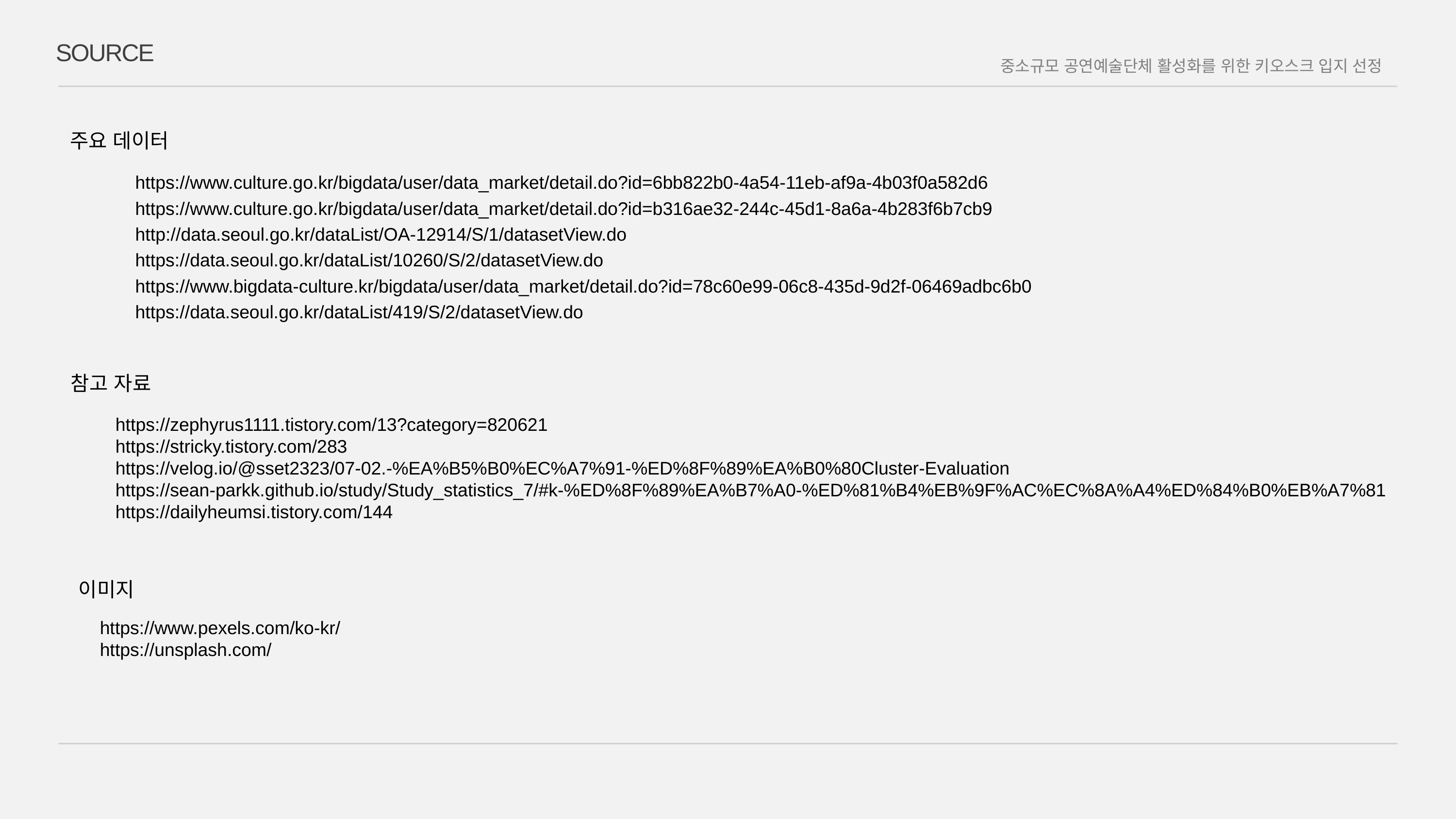

SOURCE
중소규모 공연예술단체 활성화를 위한 키오스크 입지 선정

주요 데이터
https://www.culture.go.kr/bigdata/user/data_market/detail.do?id=6bb822b0-4a54-11eb-af9a-4b03f0a582d6
https://www.culture.go.kr/bigdata/user/data_market/detail.do?id=b316ae32-244c-45d1-8a6a-4b283f6b7cb9
http://data.seoul.go.kr/dataList/OA-12914/S/1/datasetView.do
https://data.seoul.go.kr/dataList/10260/S/2/datasetView.do
https://www.bigdata-culture.kr/bigdata/user/data_market/detail.do?id=78c60e99-06c8-435d-9d2f-06469adbc6b0
https://data.seoul.go.kr/dataList/419/S/2/datasetView.do
참고 자료
https://zephyrus1111.tistory.com/13?category=820621
https://stricky.tistory.com/283
https://velog.io/@sset2323/07-02.-%EA%B5%B0%EC%A7%91-%ED%8F%89%EA%B0%80Cluster-Evaluation
https://sean-parkk.github.io/study/Study_statistics_7/#k-%ED%8F%89%EA%B7%A0-%ED%81%B4%EB%9F%AC%EC%8A%A4%ED%84%B0%EB%A7%81
https://dailyheumsi.tistory.com/144
이미지
https://www.pexels.com/ko-kr/
https://unsplash.com/